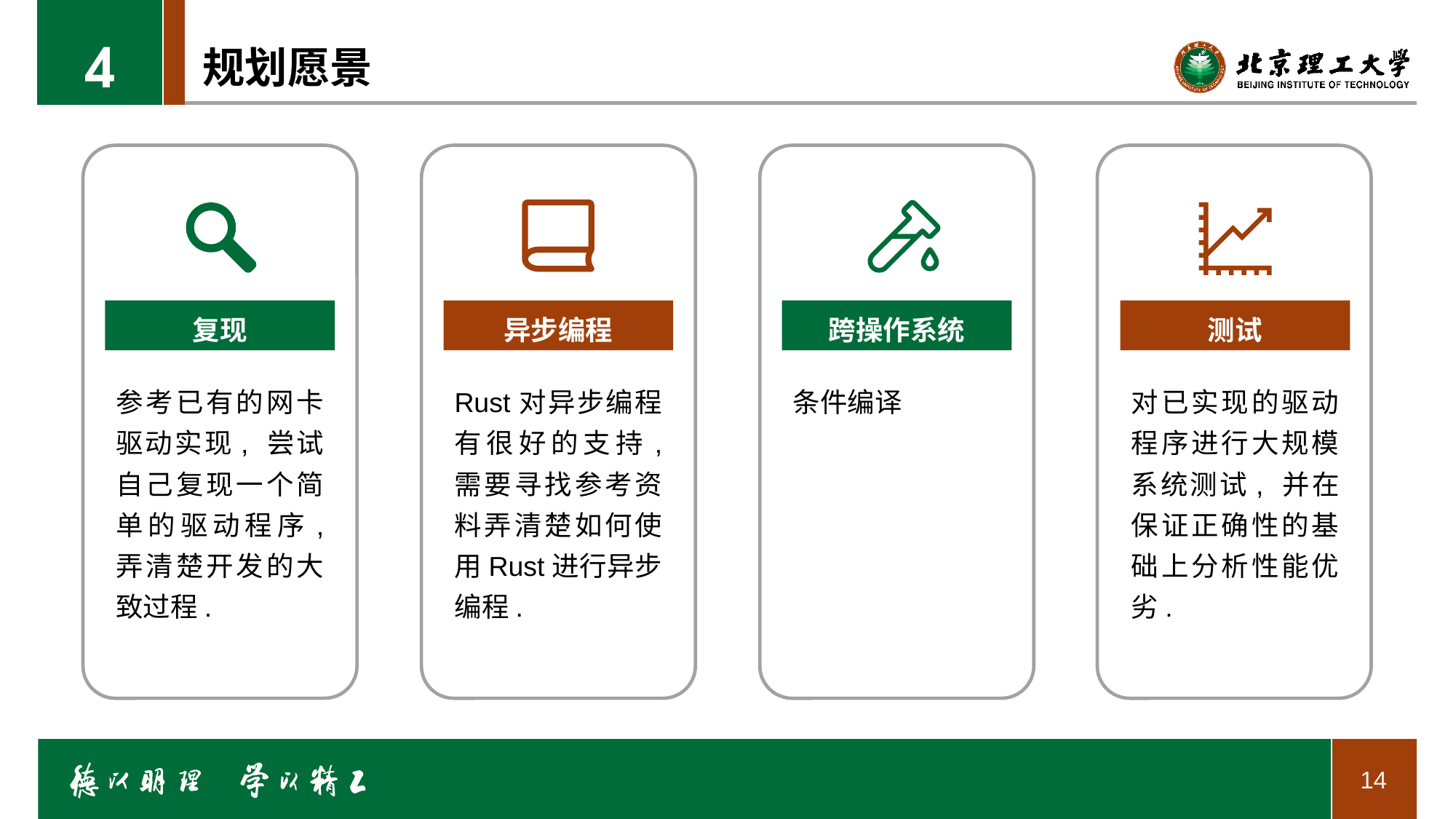

4
# 规划愿景

复现
异步编程
跨操作系统
测试
参考已有的网卡驱动实现, 尝试自己复现一个简单的驱动程序, 弄清楚开发的大致过程.
Rust对异步编程有很好的支持, 需要寻找参考资料弄清楚如何使用Rust进行异步编程.
条件编译
对已实现的驱动程序进行大规模系统测试, 并在保证正确性的基础上分析性能优劣.